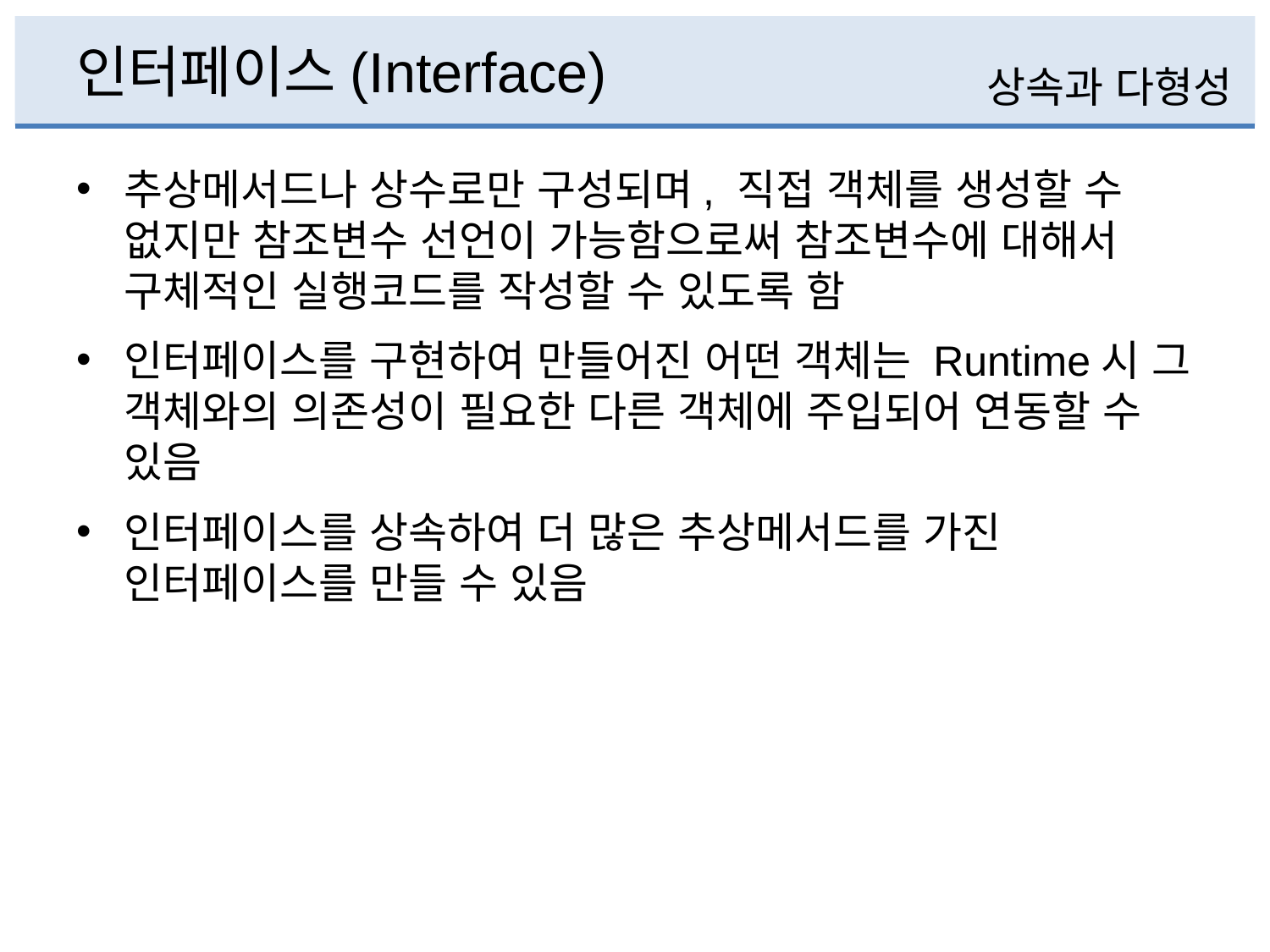

# 인터페이스(Interface)
상속과 다형성
추상메서드나 상수로만 구성되며, 직접 객체를 생성할 수 없지만 참조변수 선언이 가능함으로써 참조변수에 대해서 구체적인 실행코드를 작성할 수 있도록 함
인터페이스를 구현하여 만들어진 어떤 객체는 Runtime시 그 객체와의 의존성이 필요한 다른 객체에 주입되어 연동할 수 있음
인터페이스를 상속하여 더 많은 추상메서드를 가진 인터페이스를 만들 수 있음